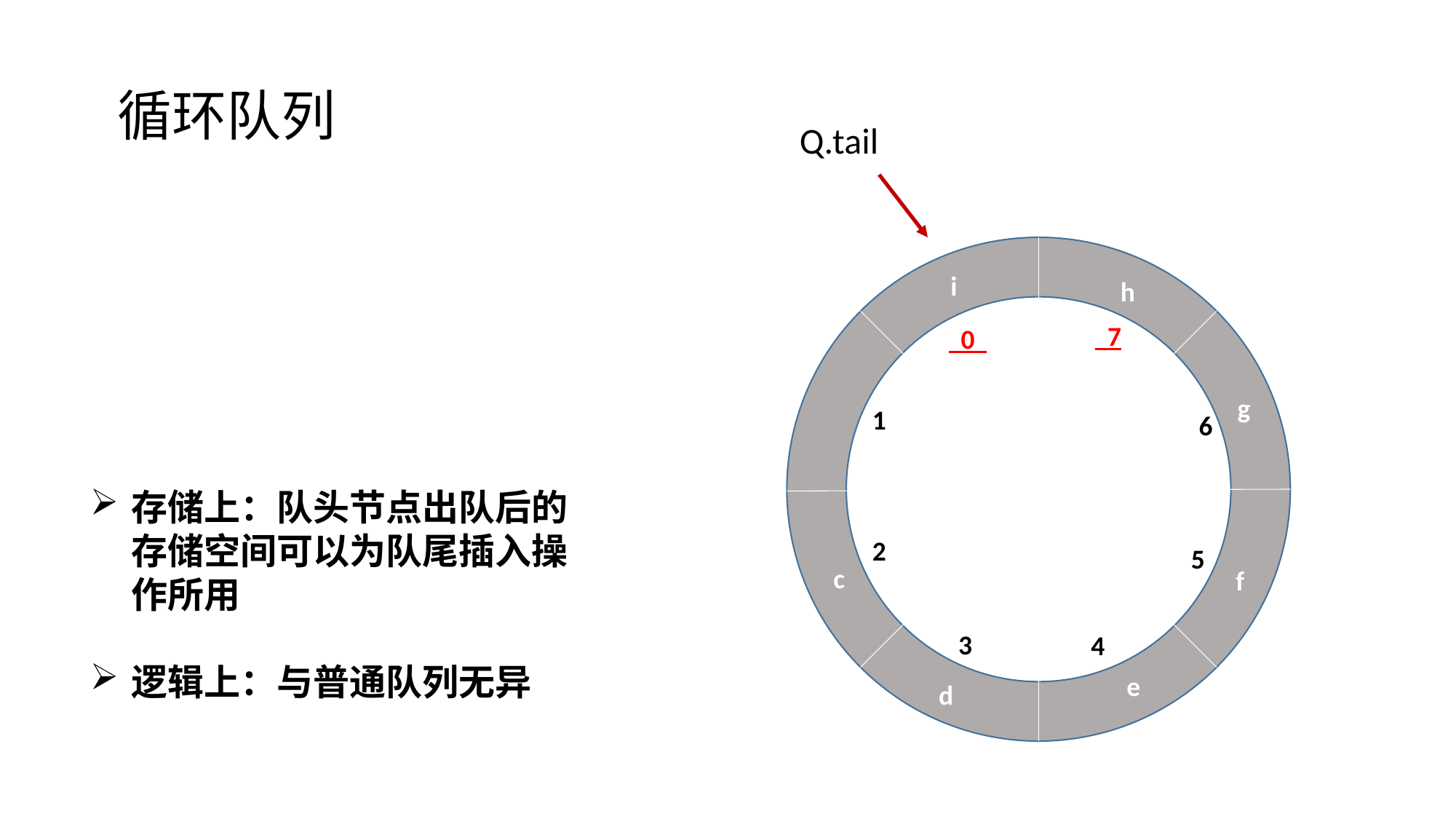

循环队列
Q.tail
i

h

  7
  0
g
1
6
2
5
c
f
3
4
e
d
i
存储上：队头节点出队后的存储空间可以为队尾插入操作所用

逻辑上：与普通队列无异